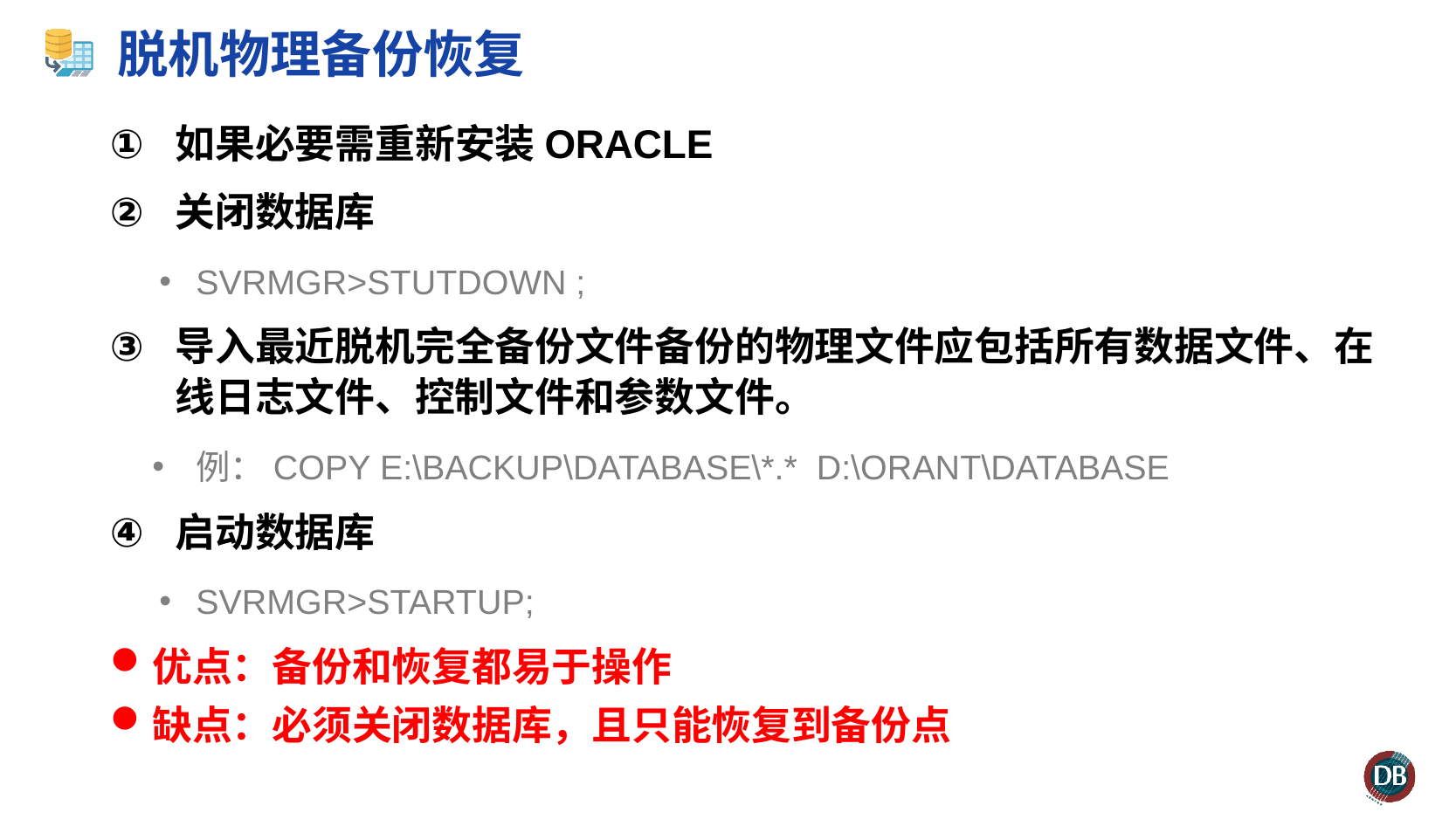

# 脱机物理备份恢复
如果必要需重新安装ORACLE
关闭数据库
SVRMGR>STUTDOWN ;
导入最近脱机完全备份文件备份的物理文件应包括所有数据文件、在线日志文件、控制文件和参数文件。
例：COPY E:\BACKUP\DATABASE\*.*  D:\ORANT\DATABASE
启动数据库
SVRMGR>STARTUP;
优点：备份和恢复都易于操作
缺点：必须关闭数据库，且只能恢复到备份点